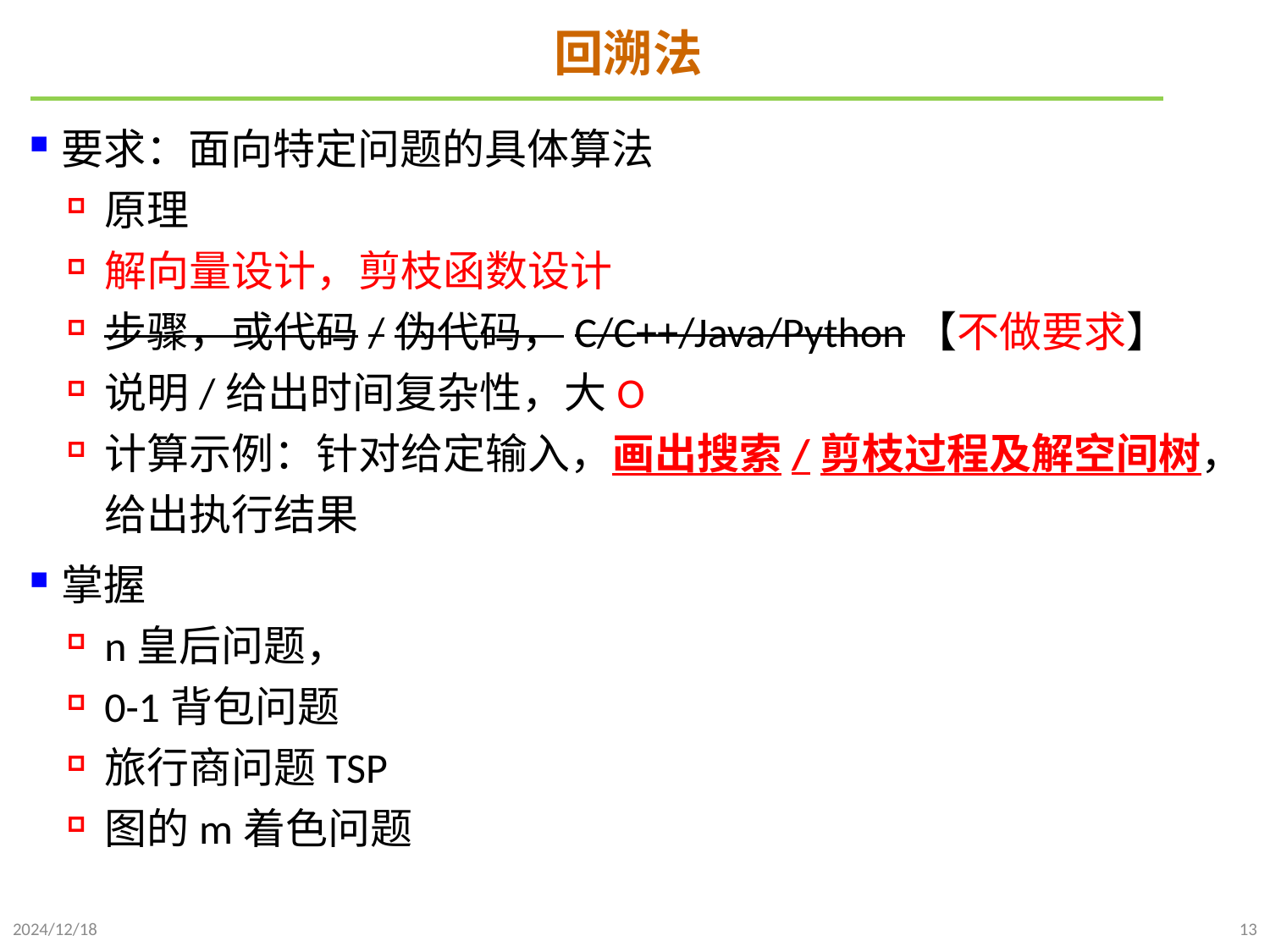

# 回溯法
要求：面向特定问题的具体算法
原理
解向量设计，剪枝函数设计
步骤，或代码/伪代码，C/C++/Java/Python【不做要求】
说明/给出时间复杂性，大O
计算示例：针对给定输入，画出搜索/剪枝过程及解空间树，给出执行结果
掌握
n皇后问题，
0-1背包问题
旅行商问题TSP
图的m着色问题

2024/12/18
13